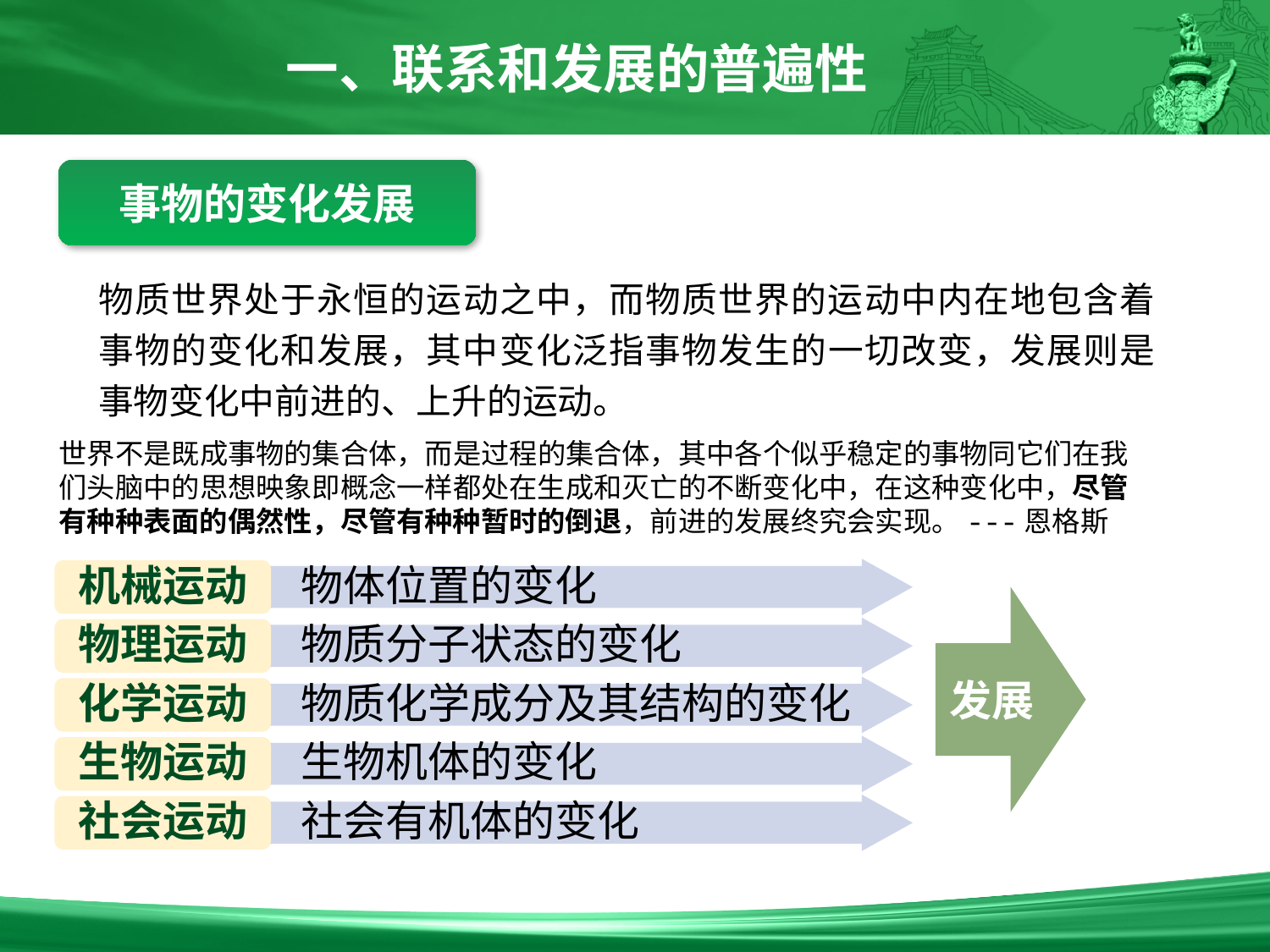

一、联系和发展的普遍性
事物的变化发展
物质世界处于永恒的运动之中，而物质世界的运动中内在地包含着事物的变化和发展，其中变化泛指事物发生的一切改变，发展则是事物变化中前进的、上升的运动。
世界不是既成事物的集合体，而是过程的集合体，其中各个似乎稳定的事物同它们在我们头脑中的思想映象即概念一样都处在生成和灭亡的不断变化中，在这种变化中，尽管有种种表面的偶然性，尽管有种种暂时的倒退，前进的发展终究会实现。---恩格斯

机械运动
物体位置的变化
发展
物理运动
物质分子状态的变化
化学运动
物质化学成分及其结构的变化
生物运动
生物机体的变化
社会运动
社会有机体的变化